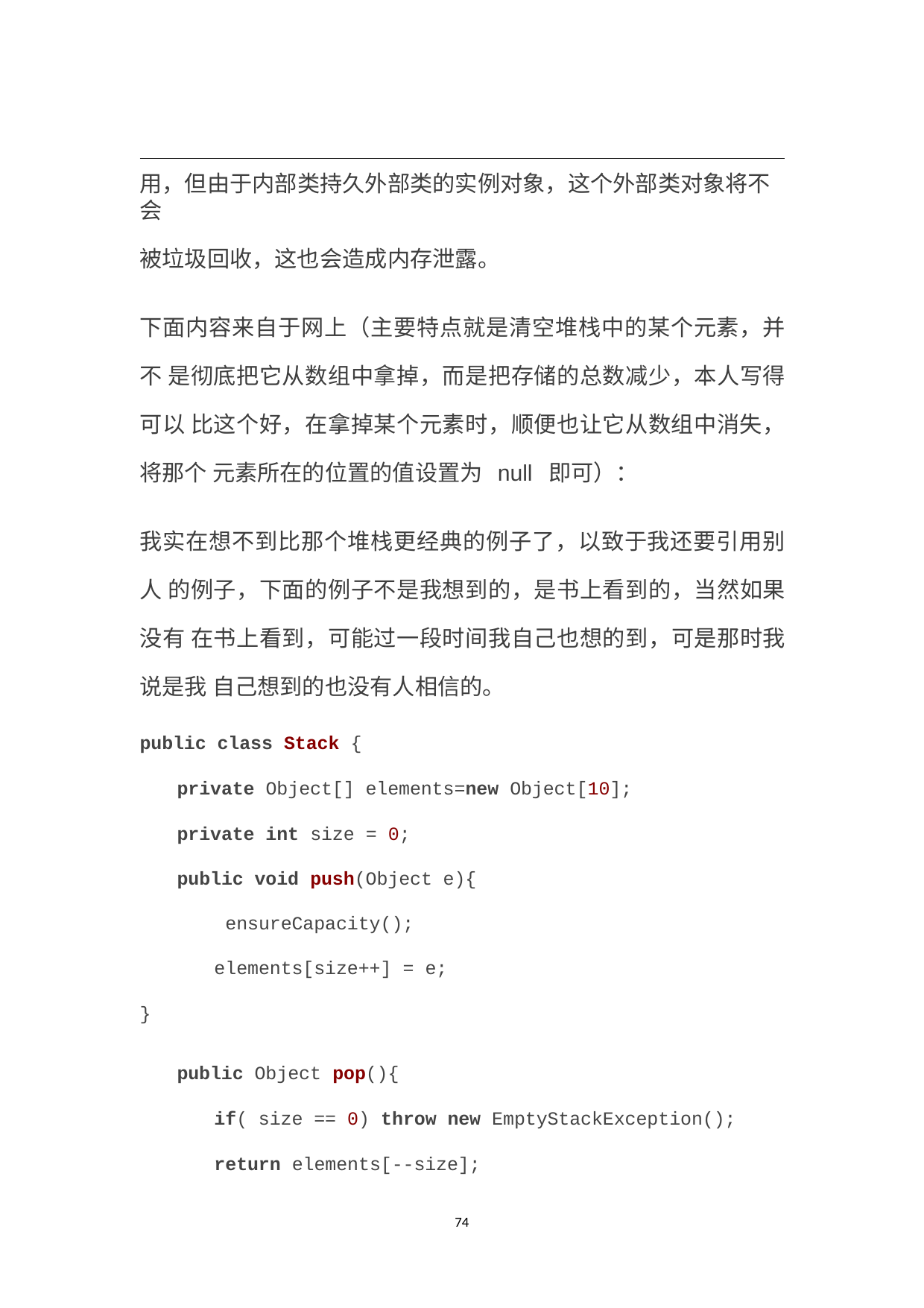

用，但由于内部类持久外部类的实例对象，这个外部类对象将不会
被垃圾回收，这也会造成内存泄露。
下面内容来自于网上（主要特点就是清空堆栈中的某个元素，并不 是彻底把它从数组中拿掉，而是把存储的总数减少，本人写得可以 比这个好，在拿掉某个元素时，顺便也让它从数组中消失，将那个 元素所在的位置的值设置为 null 即可）：
我实在想不到比那个堆栈更经典的例子了，以致于我还要引用别人 的例子，下面的例子不是我想到的，是书上看到的，当然如果没有 在书上看到，可能过一段时间我自己也想的到，可是那时我说是我 自己想到的也没有人相信的。

public class Stack {

private Object[] elements=new Object[10];

private int size = 0;
public void push(Object e){  ensureCapacity();  elements[size++] = e;

}
public Object pop(){

if( size == 0) throw new EmptyStackException();

return elements[--size];
74